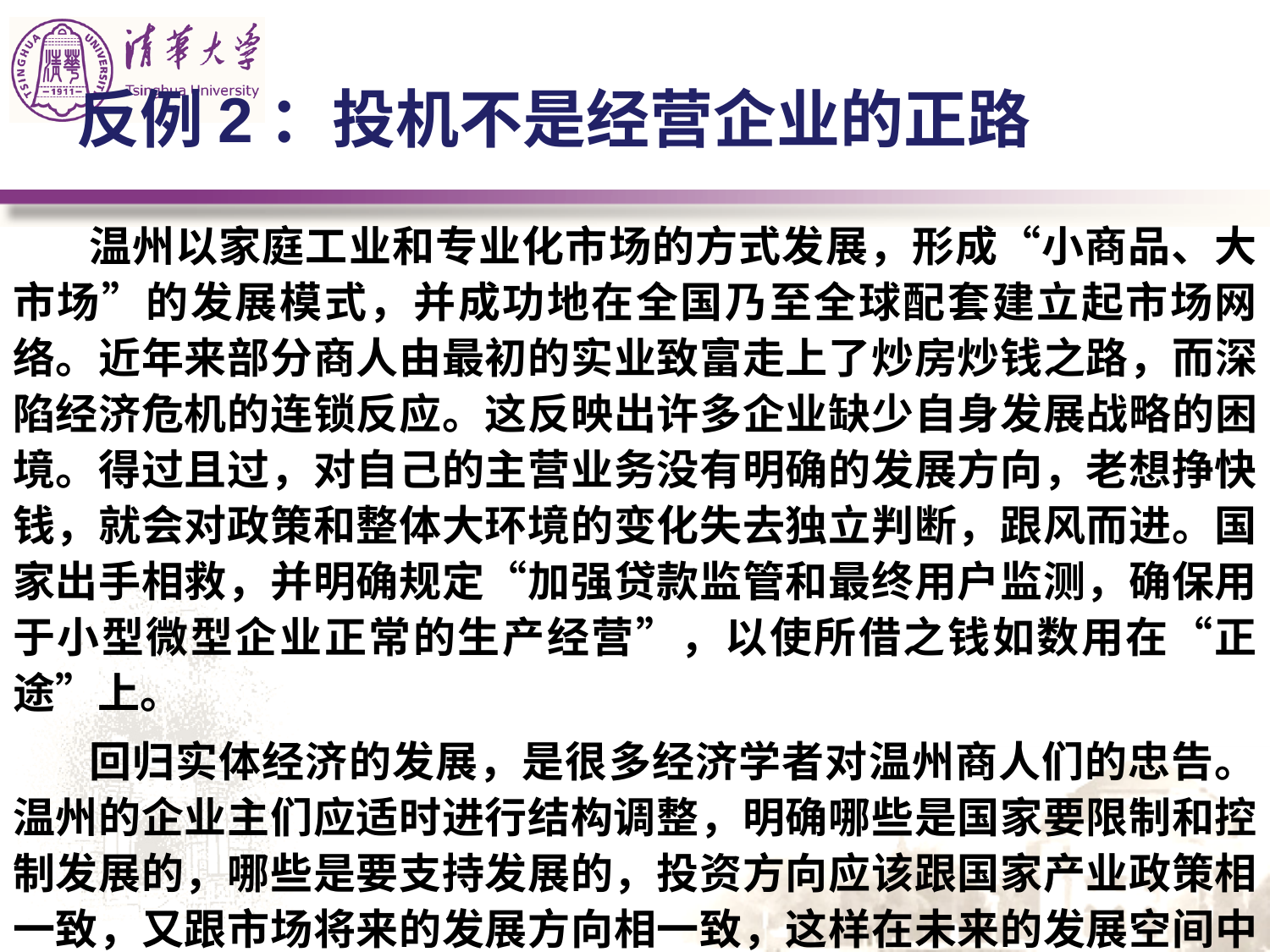

# 反例2：投机不是经营企业的正路
     温州以家庭工业和专业化市场的方式发展，形成“小商品、大市场”的发展模式，并成功地在全国乃至全球配套建立起市场网络。近年来部分商人由最初的实业致富走上了炒房炒钱之路，而深陷经济危机的连锁反应。这反映出许多企业缺少自身发展战略的困境。得过且过，对自己的主营业务没有明确的发展方向，老想挣快钱，就会对政策和整体大环境的变化失去独立判断，跟风而进。国家出手相救，并明确规定“加强贷款监管和最终用户监测，确保用于小型微型企业正常的生产经营”，以使所借之钱如数用在“正途”上。
     回归实体经济的发展，是很多经济学者对温州商人们的忠告。温州的企业主们应适时进行结构调整，明确哪些是国家要限制和控制发展的，哪些是要支持发展的，投资方向应该跟国家产业政策相一致，又跟市场将来的发展方向相一致，这样在未来的发展空间中间，就能够谋求更多的、长久的利益。